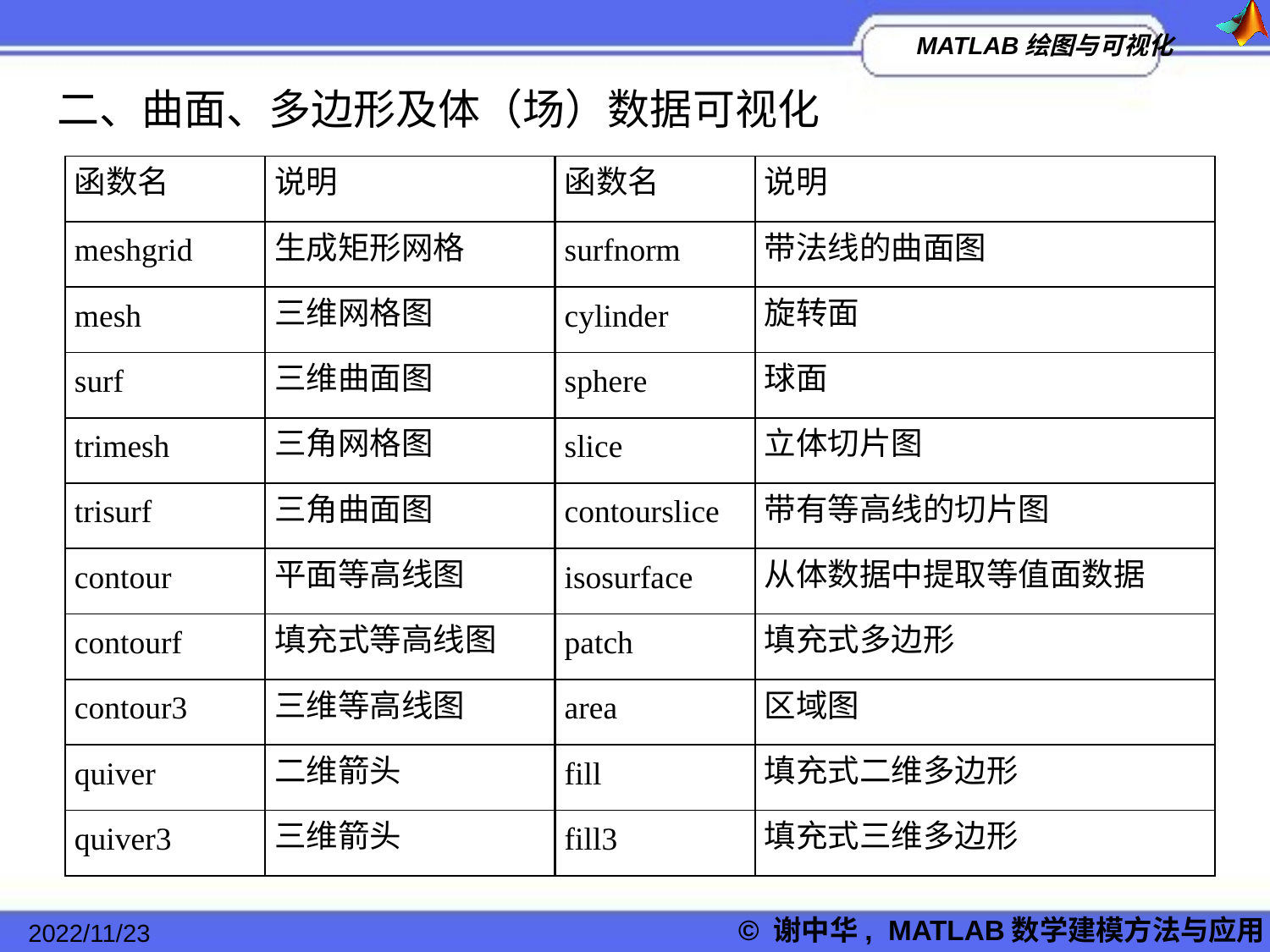

二、曲面、多边形及体（场）数据可视化
| 函数名 | 说明 | 函数名 | 说明 |
| --- | --- | --- | --- |
| meshgrid | 生成矩形网格 | surfnorm | 带法线的曲面图 |
| mesh | 三维网格图 | cylinder | 旋转面 |
| surf | 三维曲面图 | sphere | 球面 |
| trimesh | 三角网格图 | slice | 立体切片图 |
| trisurf | 三角曲面图 | contourslice | 带有等高线的切片图 |
| contour | 平面等高线图 | isosurface | 从体数据中提取等值面数据 |
| contourf | 填充式等高线图 | patch | 填充式多边形 |
| contour3 | 三维等高线图 | area | 区域图 |
| quiver | 二维箭头 | fill | 填充式二维多边形 |
| quiver3 | 三维箭头 | fill3 | 填充式三维多边形 |
2022/11/23
© 谢中华,  MATLAB数学建模方法与应用